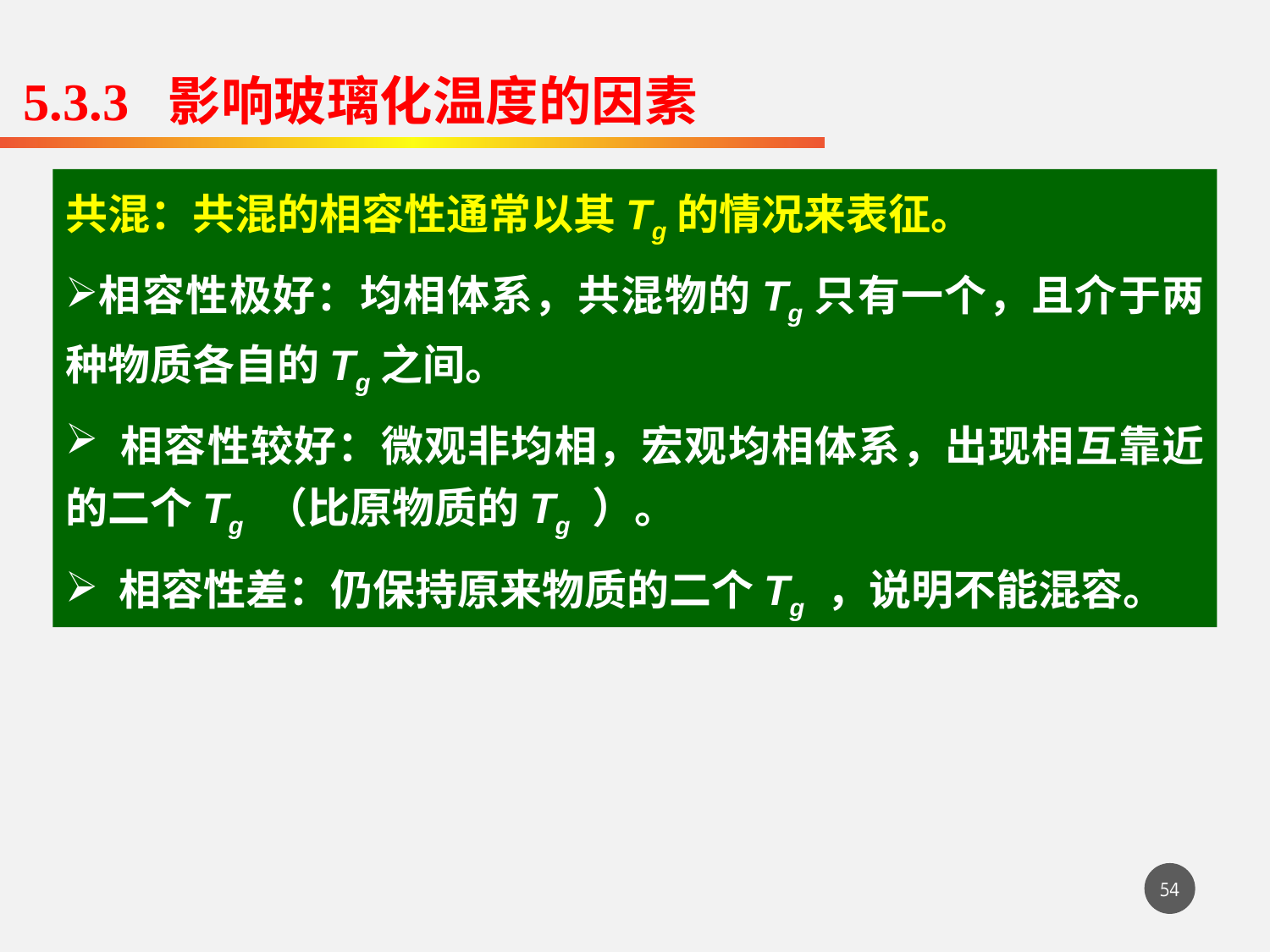

5.3.3  影响玻璃化温度的因素
共混：共混的相容性通常以其Tg的情况来表征。
相容性极好：均相体系，共混物的Tg只有一个，且介于两种物质各自的Tg之间。
 相容性较好：微观非均相，宏观均相体系，出现相互靠近的二个Tg （比原物质的Tg ）。
 相容性差：仍保持原来物质的二个Tg ，说明不能混容。
54